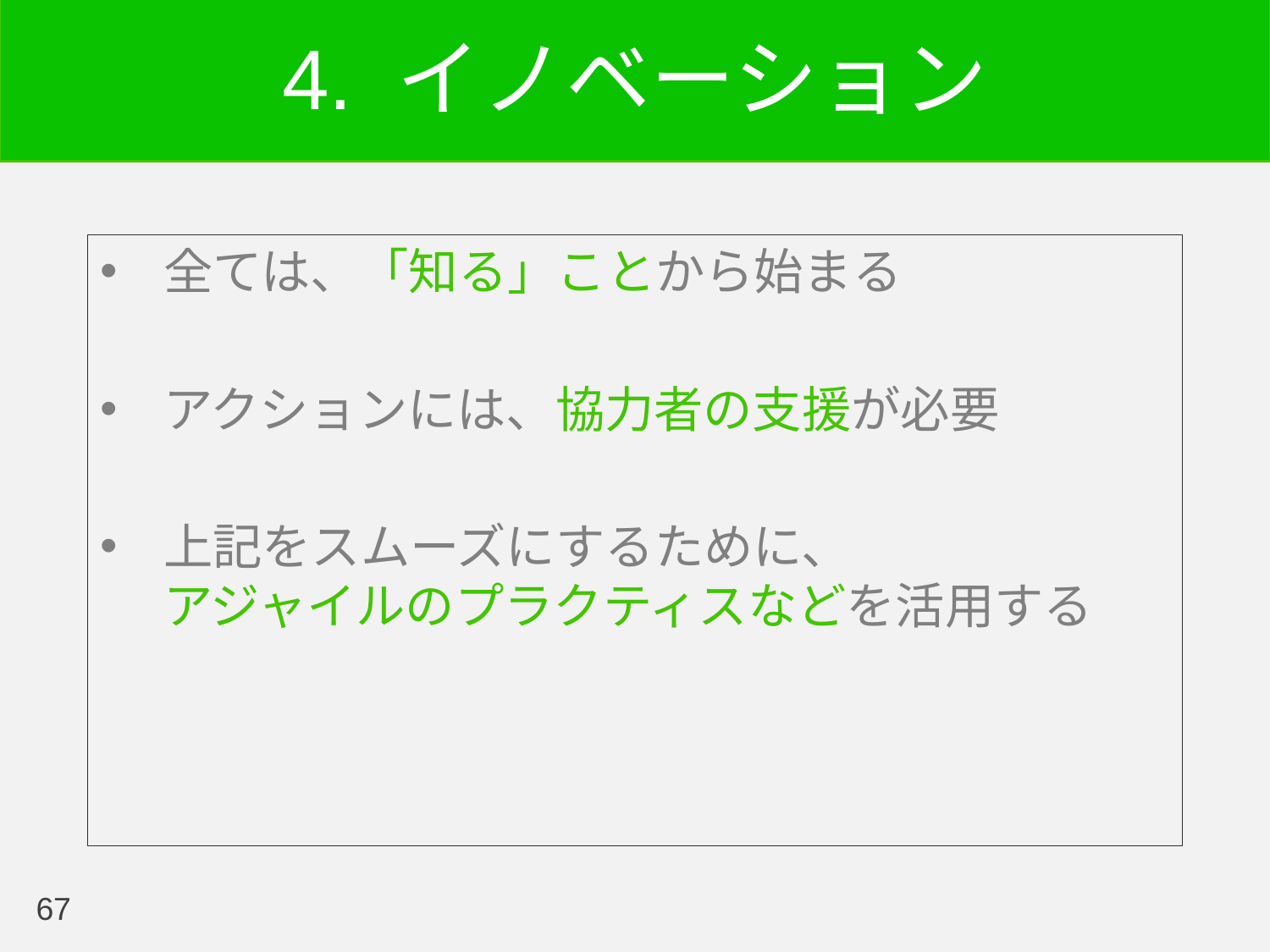

# 4. イノベーション
全ては、「知る」ことから始まる

アクションには、協力者の支援が必要

上記をスムーズにするために、
アジャイルのプラクティスなどを活用する
67